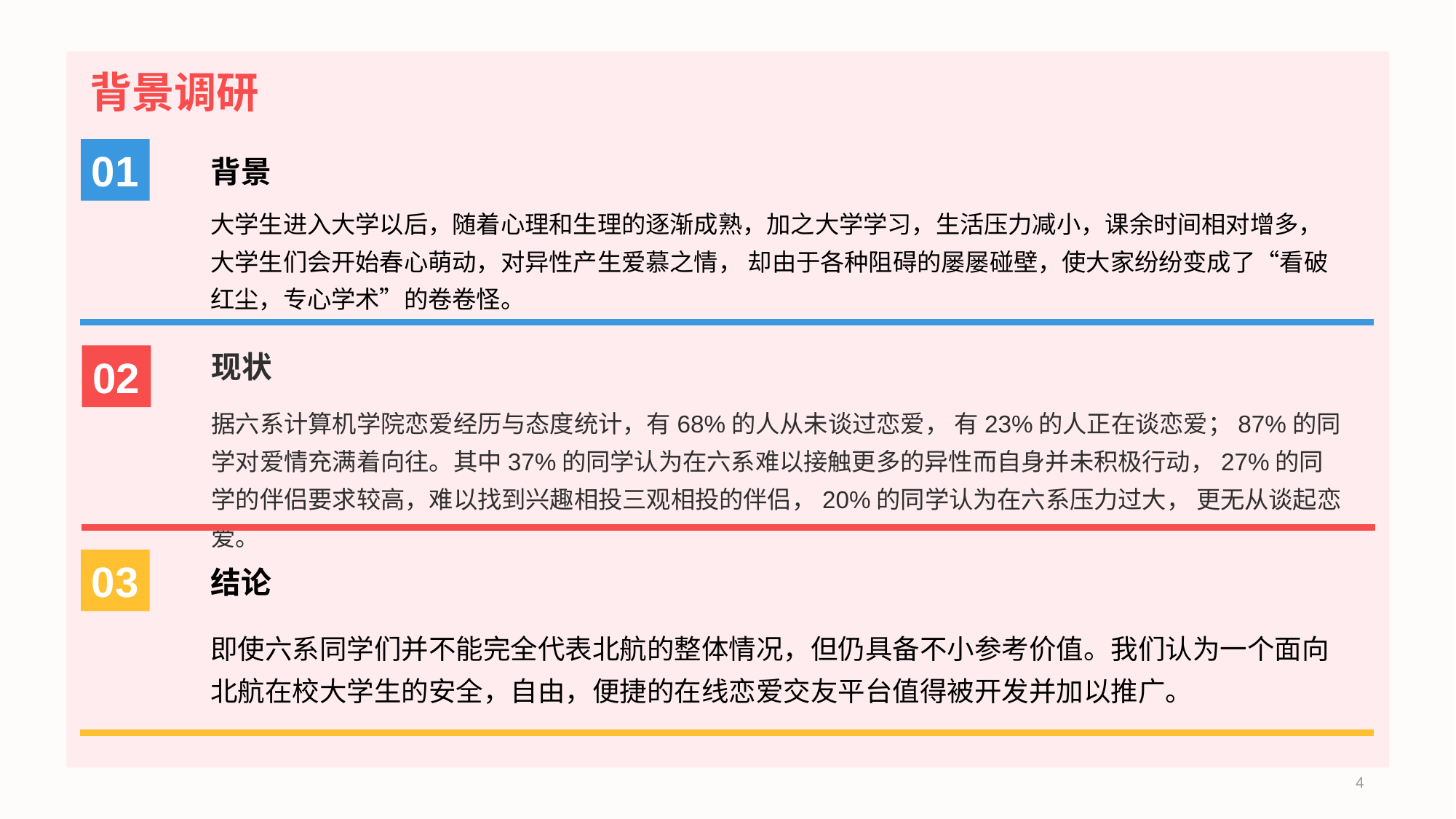

# 背景调研

01
背景
大学生进入大学以后，随着心理和生理的逐渐成熟，加之大学学习，生活压力减小，课余时间相对增多， 大学生们会开始春心萌动，对异性产生爱慕之情， 却由于各种阻碍的屡屡碰壁，使大家纷纷变成了“看破红尘，专心学术”的卷卷怪。
现状
据六系计算机学院恋爱经历与态度统计，有68%的人从未谈过恋爱， 有23%的人正在谈恋爱；87%的同学对爱情充满着向往。其中37%的同学认为在六系难以接触更多的异性而自身并未积极行动，27%的同学的伴侣要求较高，难以找到兴趣相投三观相投的伴侣，20%的同学认为在六系压力过大， 更无从谈起恋爱。

02

03
结论
即使六系同学们并不能完全代表北航的整体情况，但仍具备不小参考价值。我们认为一个面向北航在校大学生的安全，自由，便捷的在线恋爱交友平台值得被开发并加以推广。
4